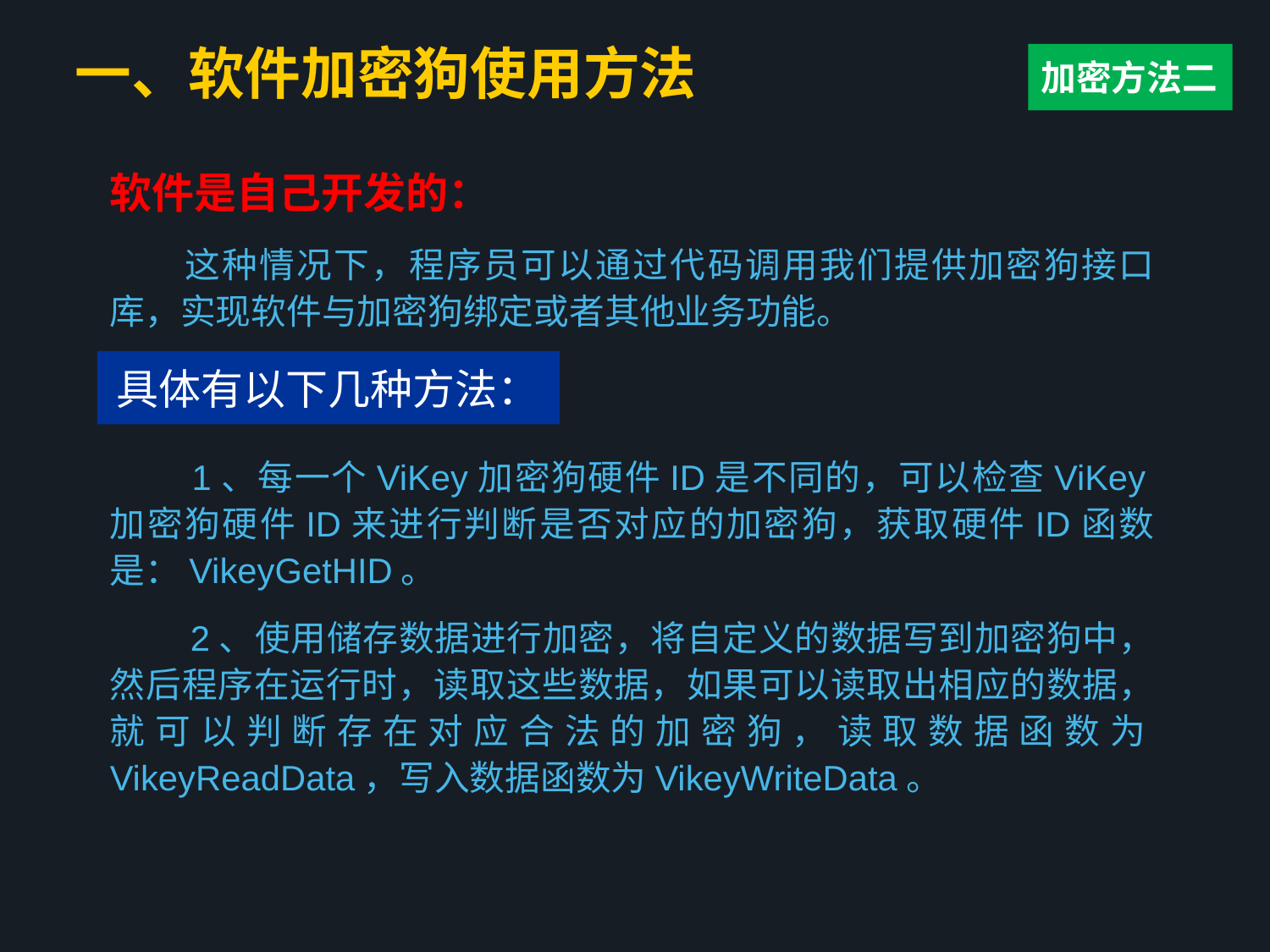

# 一、软件加密狗使用方法
加密方法二
软件是自己开发的：
　　这种情况下，程序员可以通过代码调用我们提供加密狗接口库，实现软件与加密狗绑定或者其他业务功能。
具体有以下几种方法：
　　1、每一个ViKey加密狗硬件ID是不同的，可以检查ViKey加密狗硬件ID来进行判断是否对应的加密狗，获取硬件ID函数是：VikeyGetHID。
　　2、使用储存数据进行加密，将自定义的数据写到加密狗中，然后程序在运行时，读取这些数据，如果可以读取出相应的数据，就可以判断存在对应合法的加密狗，读取数据函数为VikeyReadData，写入数据函数为VikeyWriteData。